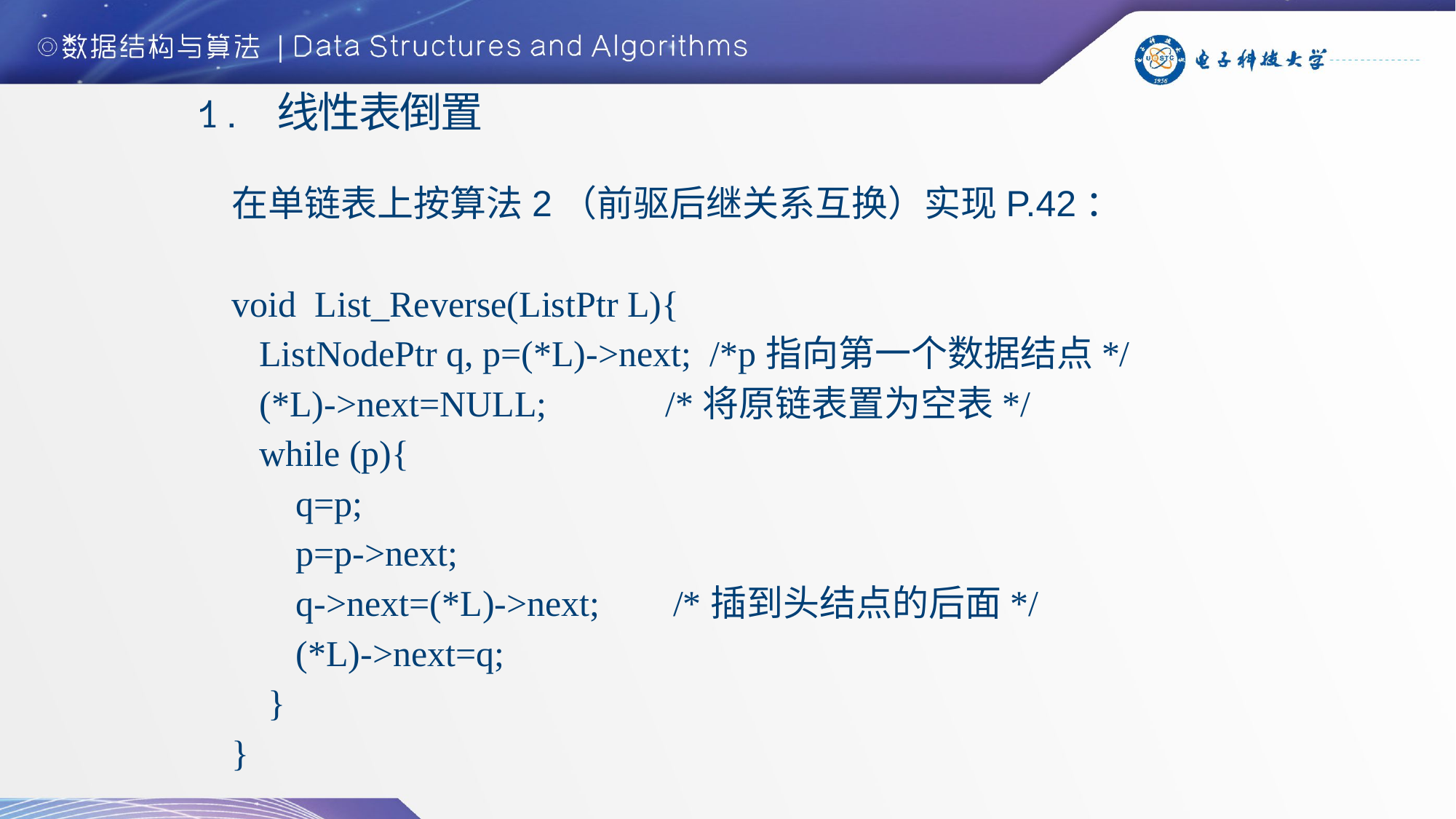

# 1. 线性表倒置
在单链表上按算法2（前驱后继关系互换）实现P.42：

void  List_Reverse(ListPtr L){
   ListNodePtr q, p=(*L)->next;  /*p指向第一个数据结点*/
   (*L)->next=NULL;             /*将原链表置为空表*/
   while (p){
       q=p;
       p=p->next;
       q->next=(*L)->next;        /*插到头结点的后面*/
       (*L)->next=q;
    }
}